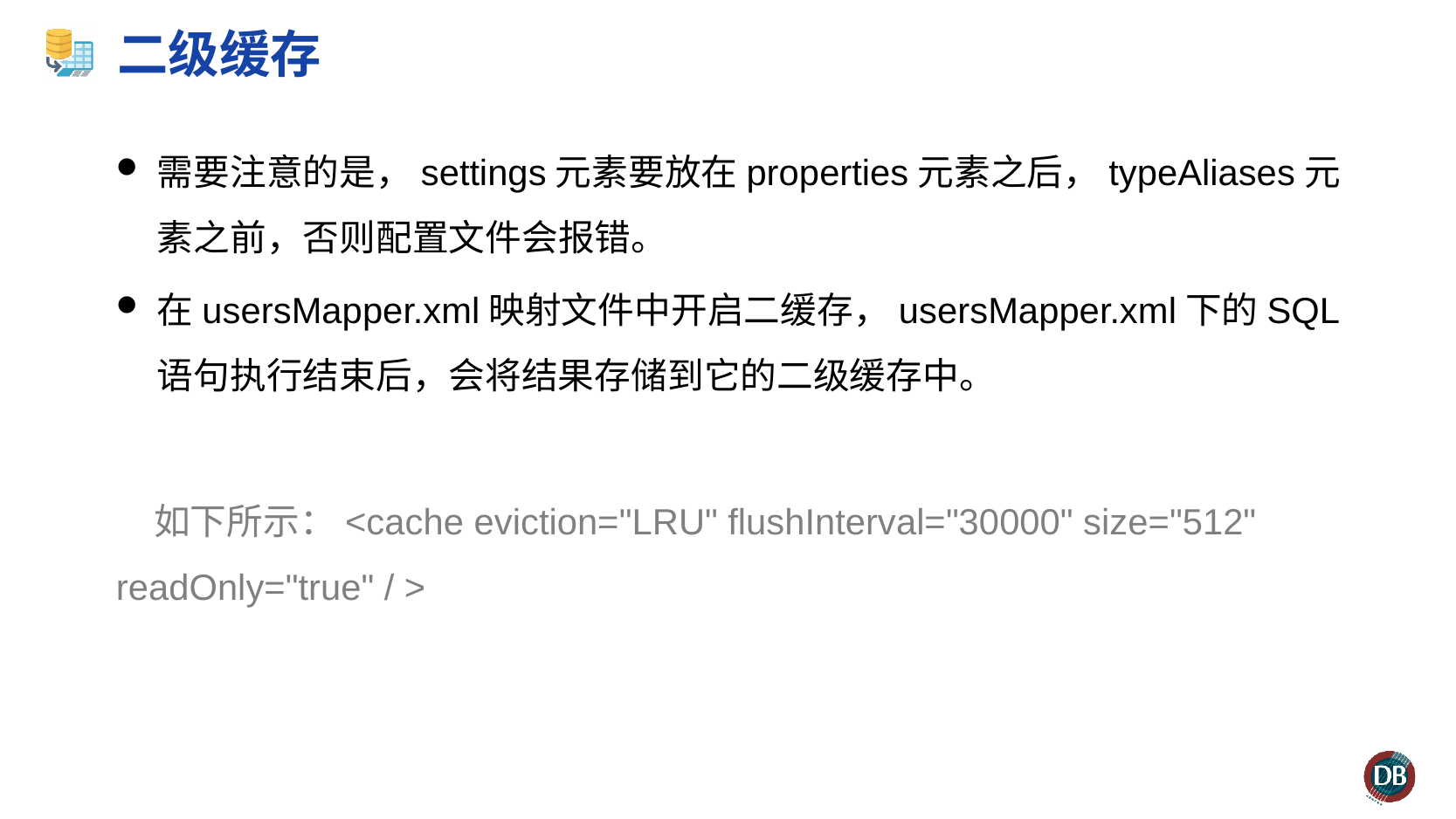

# 二级缓存
需要注意的是，settings元素要放在properties元素之后，typeAliases元素之前，否则配置文件会报错。
在usersMapper.xml映射文件中开启二缓存，usersMapper.xml下的SQL语句执行结束后，会将结果存储到它的二级缓存中。

如下所示：<cache eviction="LRU" flushInterval="30000" size="512" readOnly="true" / >